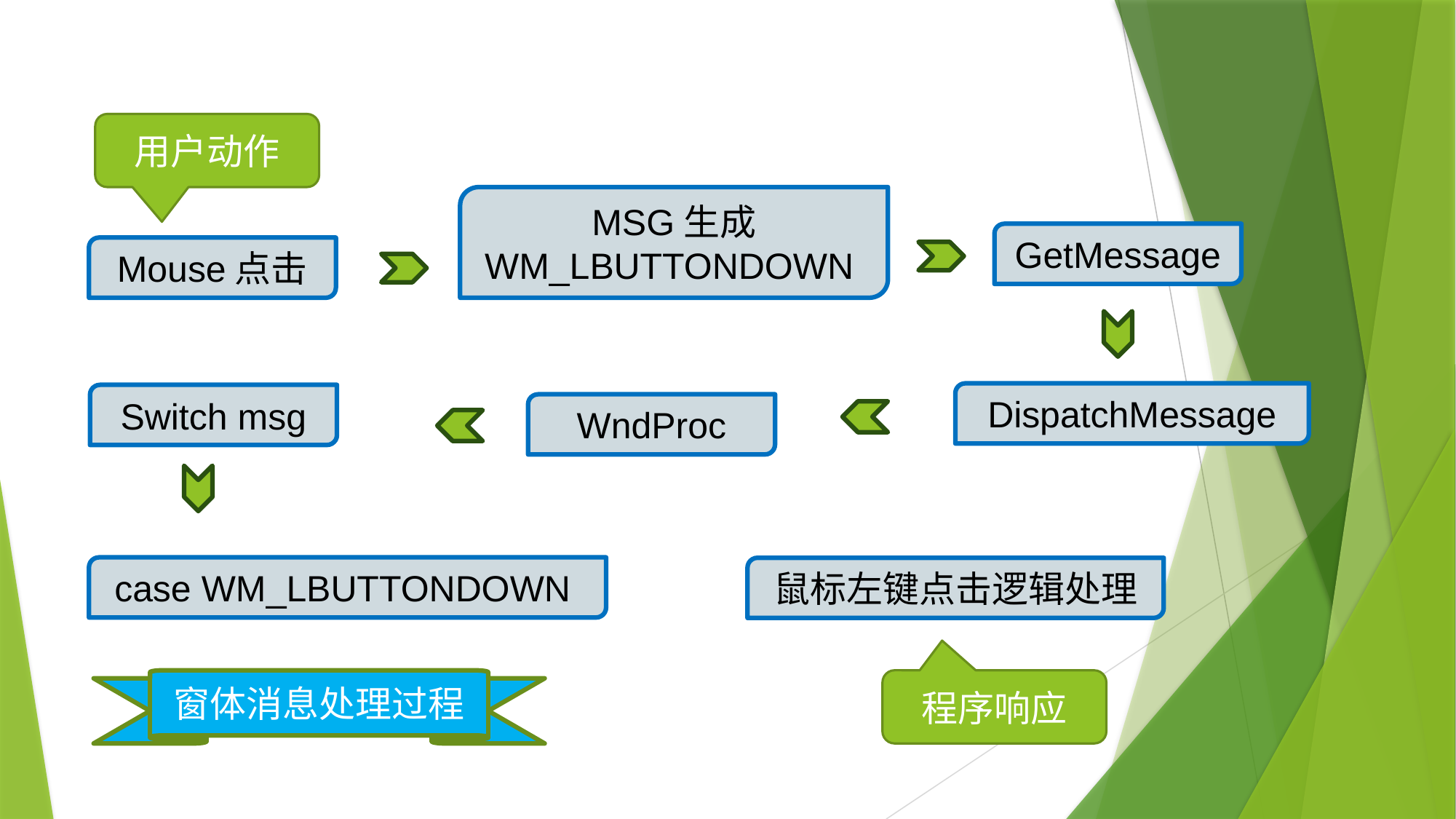

用户动作
MSG生成
WM_LBUTTONDOWN
GetMessage
Mouse点击

DispatchMessage
Switch msg
WndProc

case WM_LBUTTONDOWN
鼠标左键点击逻辑处理
窗体消息处理过程
程序响应